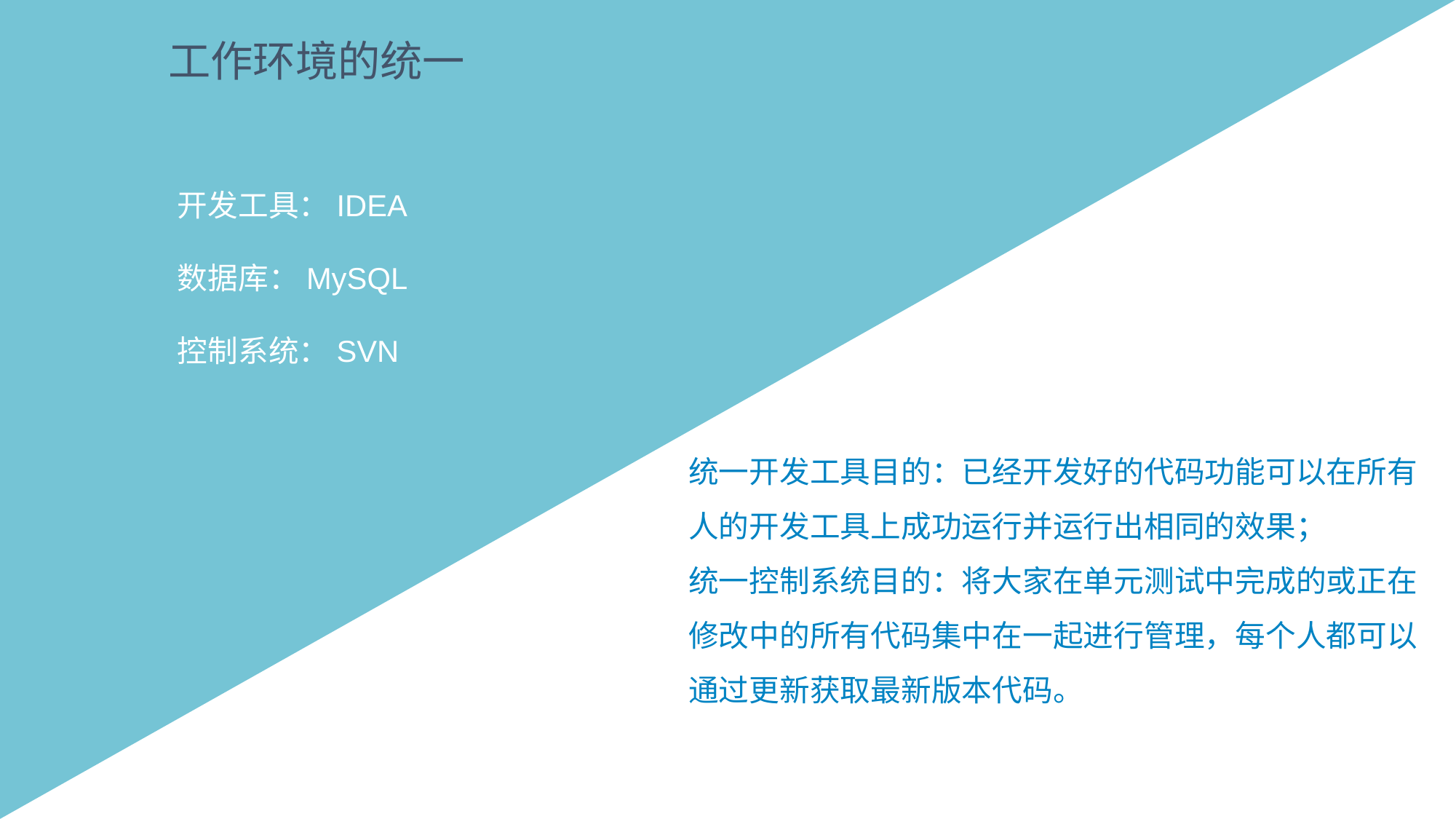

工作环境的统一
开发工具：IDEA

数据库：MySQL

控制系统：SVN
统一开发工具目的：已经开发好的代码功能可以在所有人的开发工具上成功运行并运行出相同的效果；
统一控制系统目的：将大家在单元测试中完成的或正在修改中的所有代码集中在一起进行管理，每个人都可以通过更新获取最新版本代码。